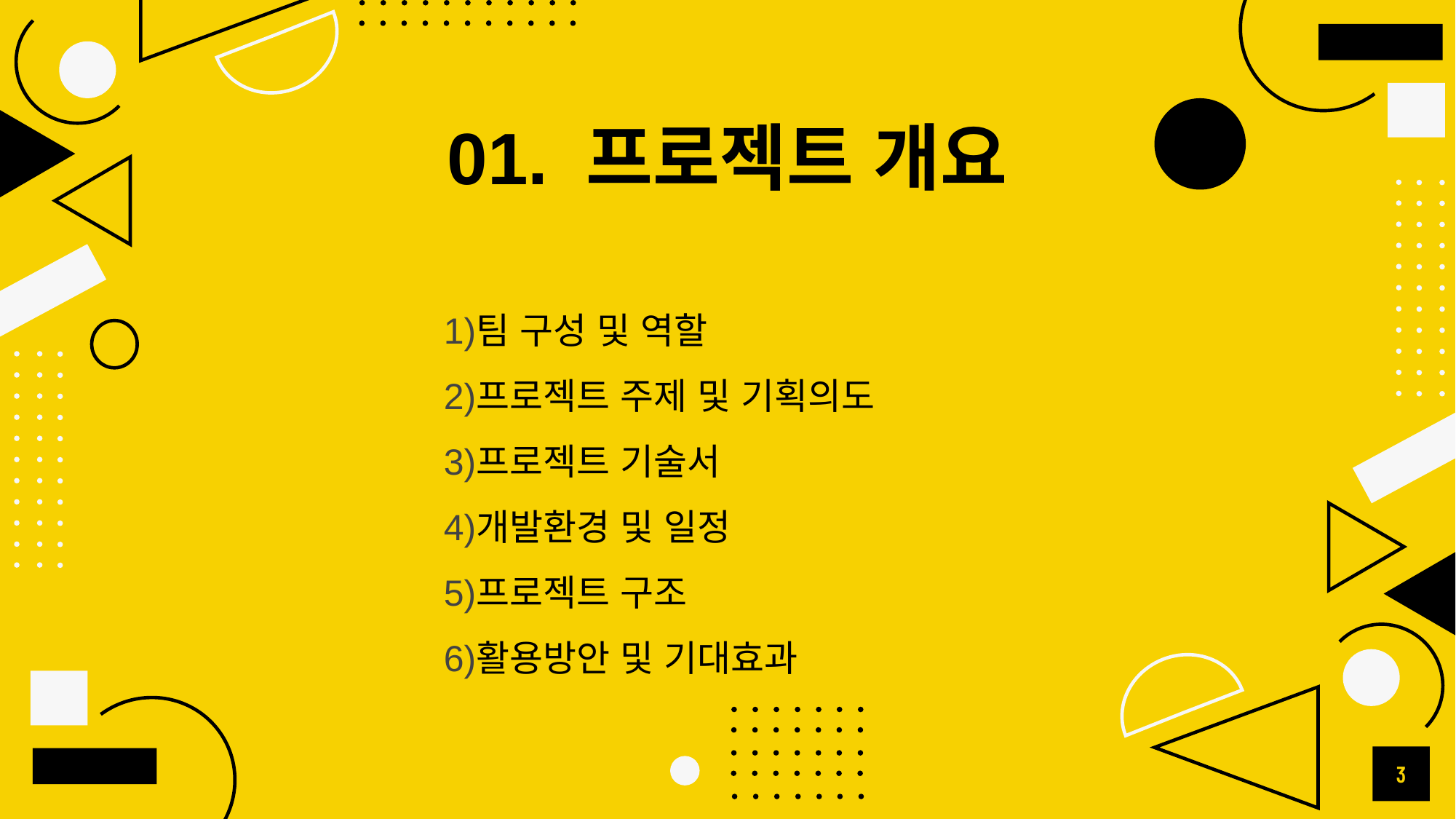

# 01. 프로젝트 개요
팀 구성 및 역할
프로젝트 주제 및 기획의도
프로젝트 기술서
개발환경 및 일정
프로젝트 구조
활용방안 및 기대효과
3